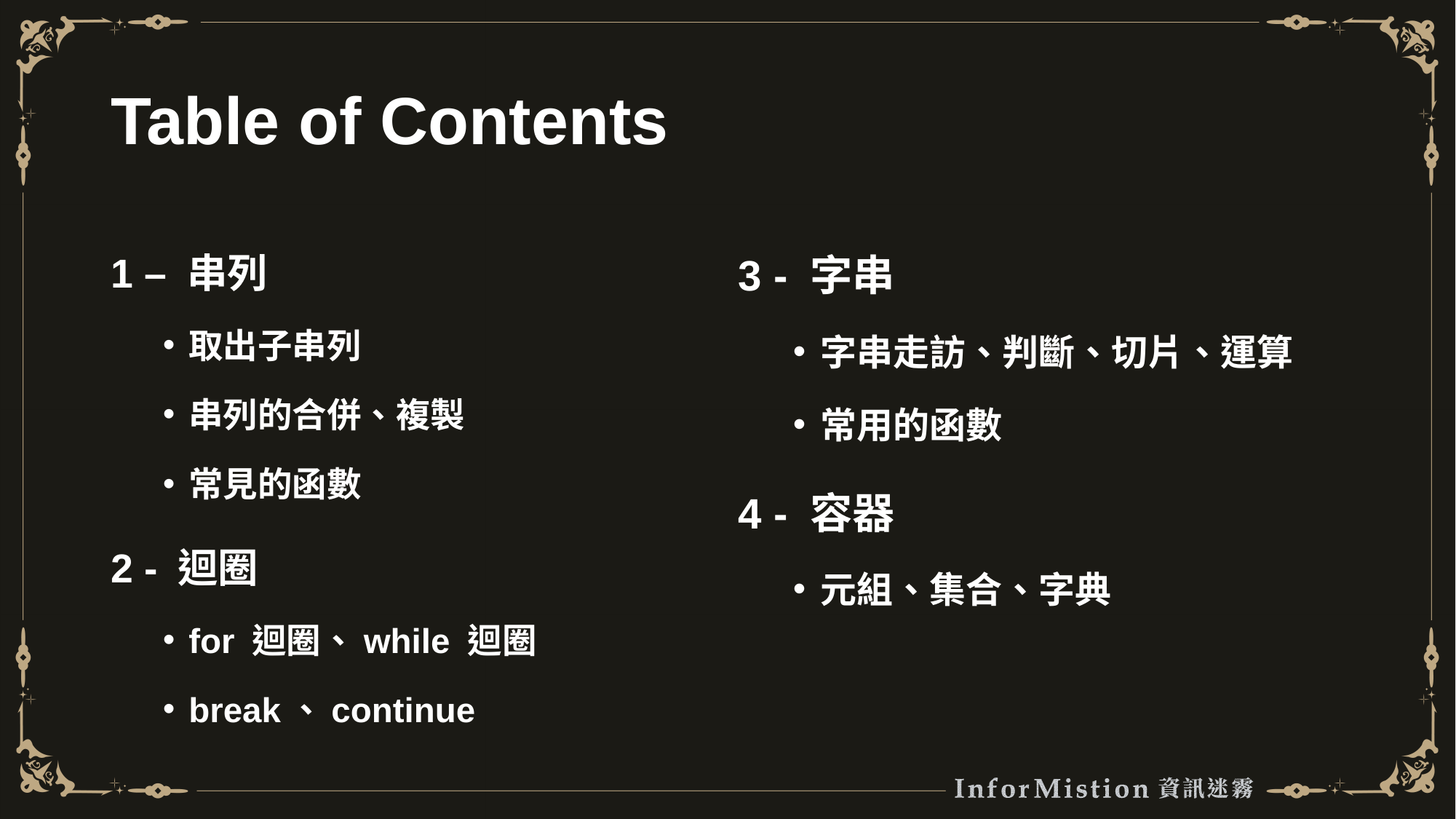

# Table of Contents
1 – 串列
取出子串列
串列的合併、複製
常見的函數
2 - 迴圈
for 迴圈、while 迴圈
break、continue

3 - 字串
字串走訪、判斷、切片、運算
常用的函數
4 - 容器
元組、集合、字典